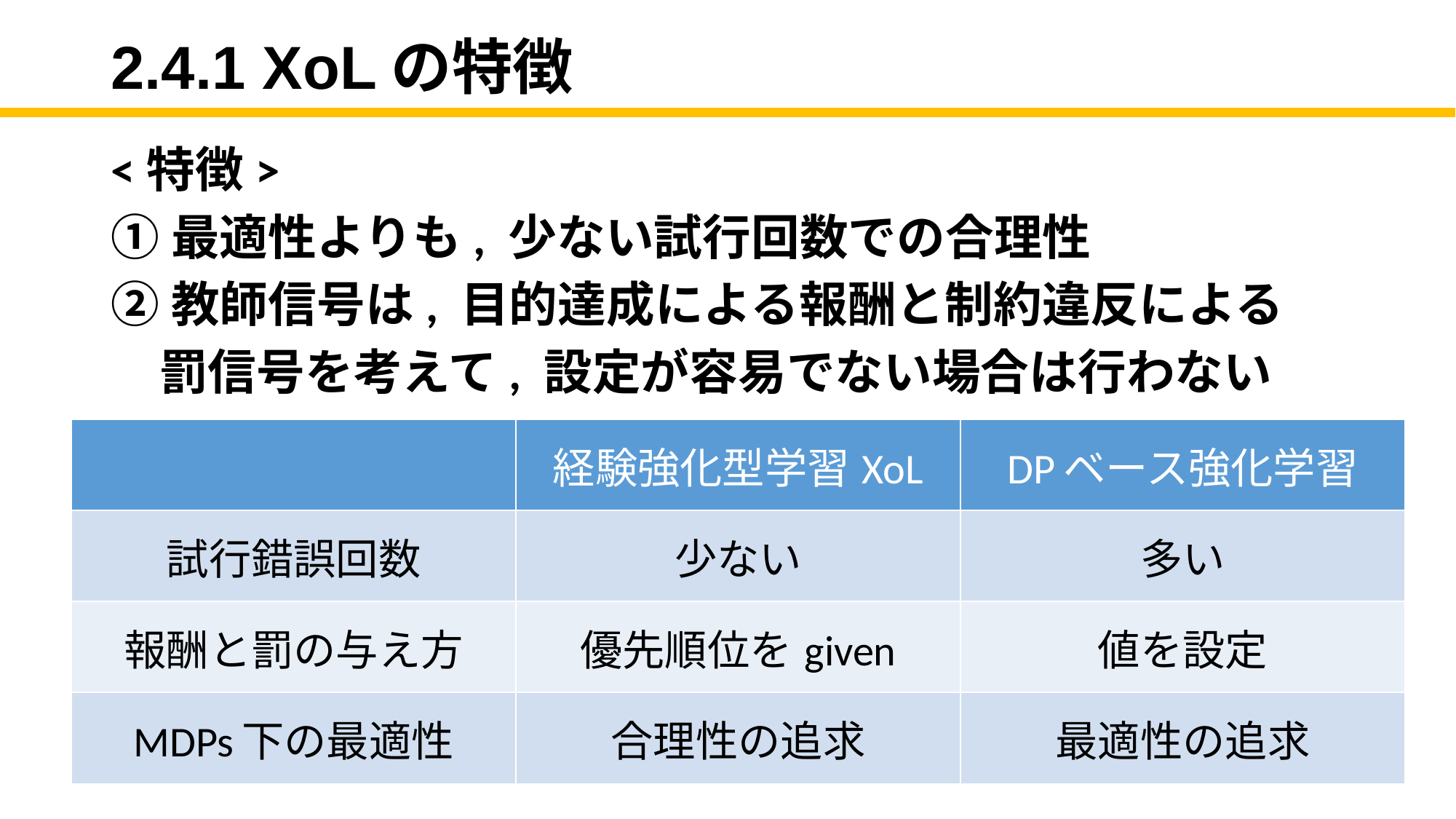

# 2.4.1 XoLの特徴
<特徴>
①最適性よりも, 少ない試行回数での合理性
②教師信号は, 目的達成による報酬と制約違反による
　罰信号を考えて, 設定が容易でない場合は行わない

|  | 経験強化型学習XoL | DPベース強化学習 |
| --- | --- | --- |
| 試行錯誤回数 | 少ない | 多い |
| 報酬と罰の与え方 | 優先順位をgiven | 値を設定 |
| MDPs下の最適性 | 合理性の追求 | 最適性の追求 |